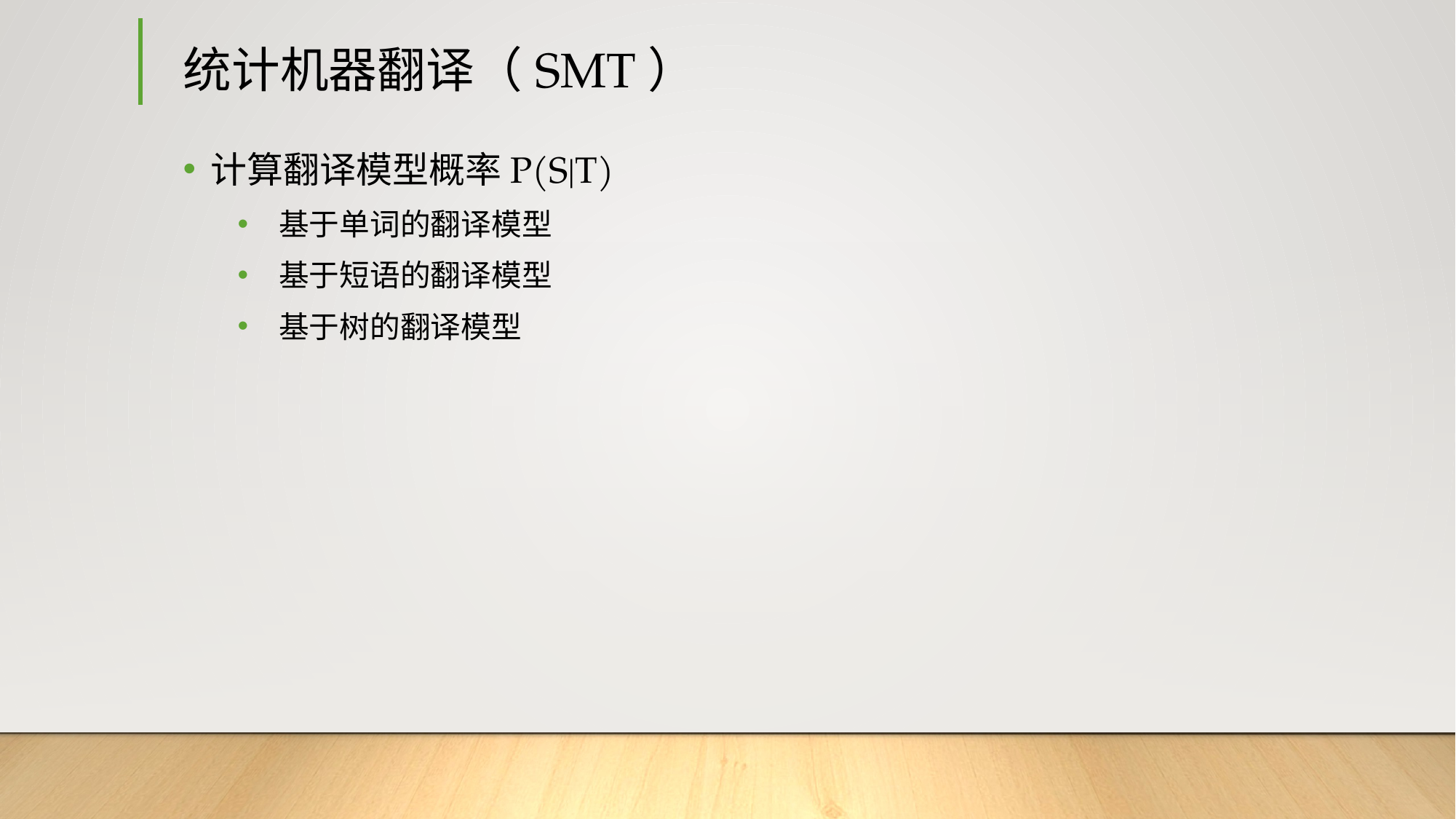

# 统计机器翻译（SMT）
计算翻译模型概率P(S|T)
基于单词的翻译模型
基于短语的翻译模型
基于树的翻译模型